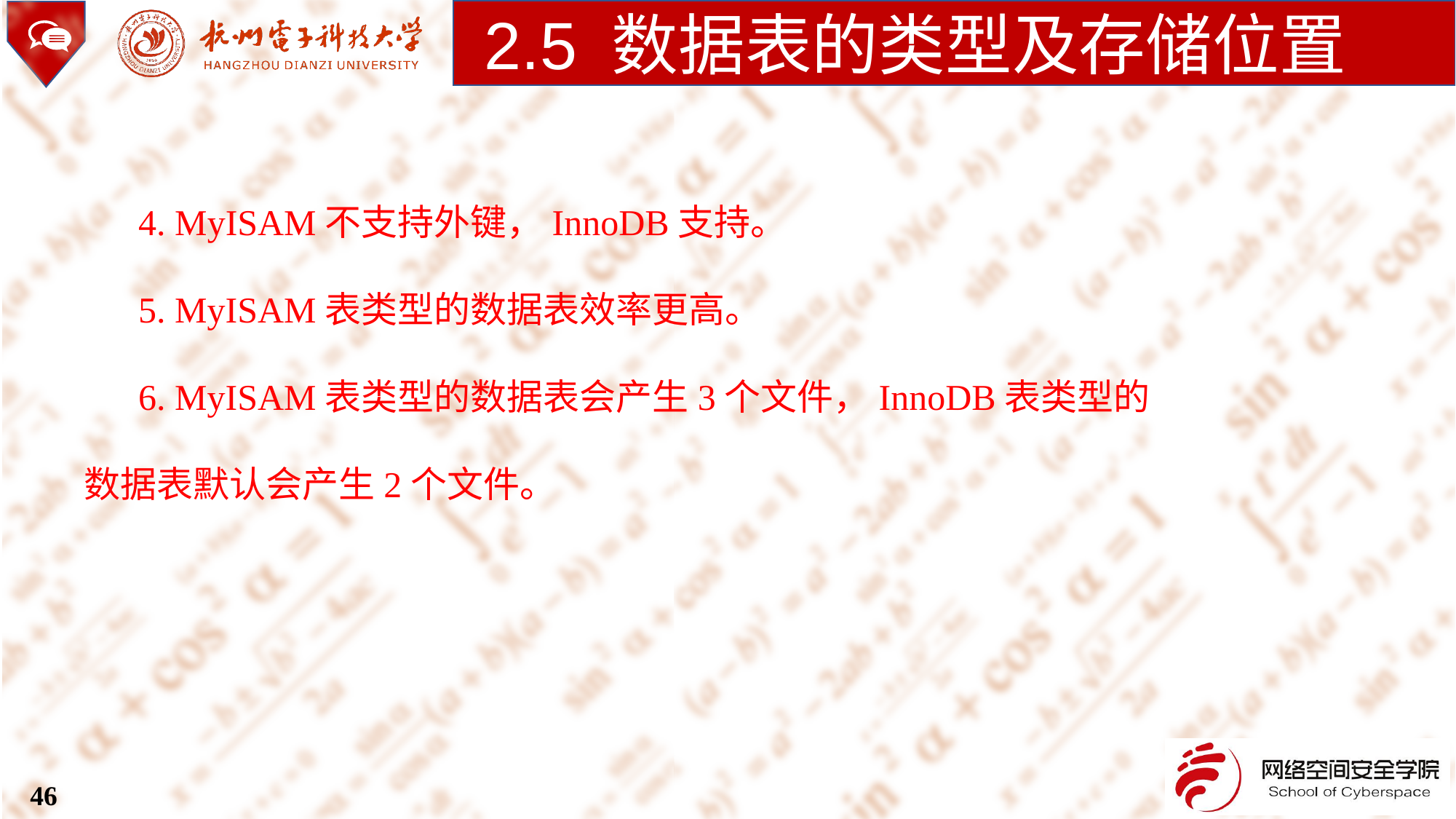

2.5 数据表的类型及存储位置
4. MyISAM不支持外键，InnoDB支持。
5. MyISAM表类型的数据表效率更高。
6. MyISAM表类型的数据表会产生3个文件，InnoDB表类型的数据表默认会产生2个文件。
46